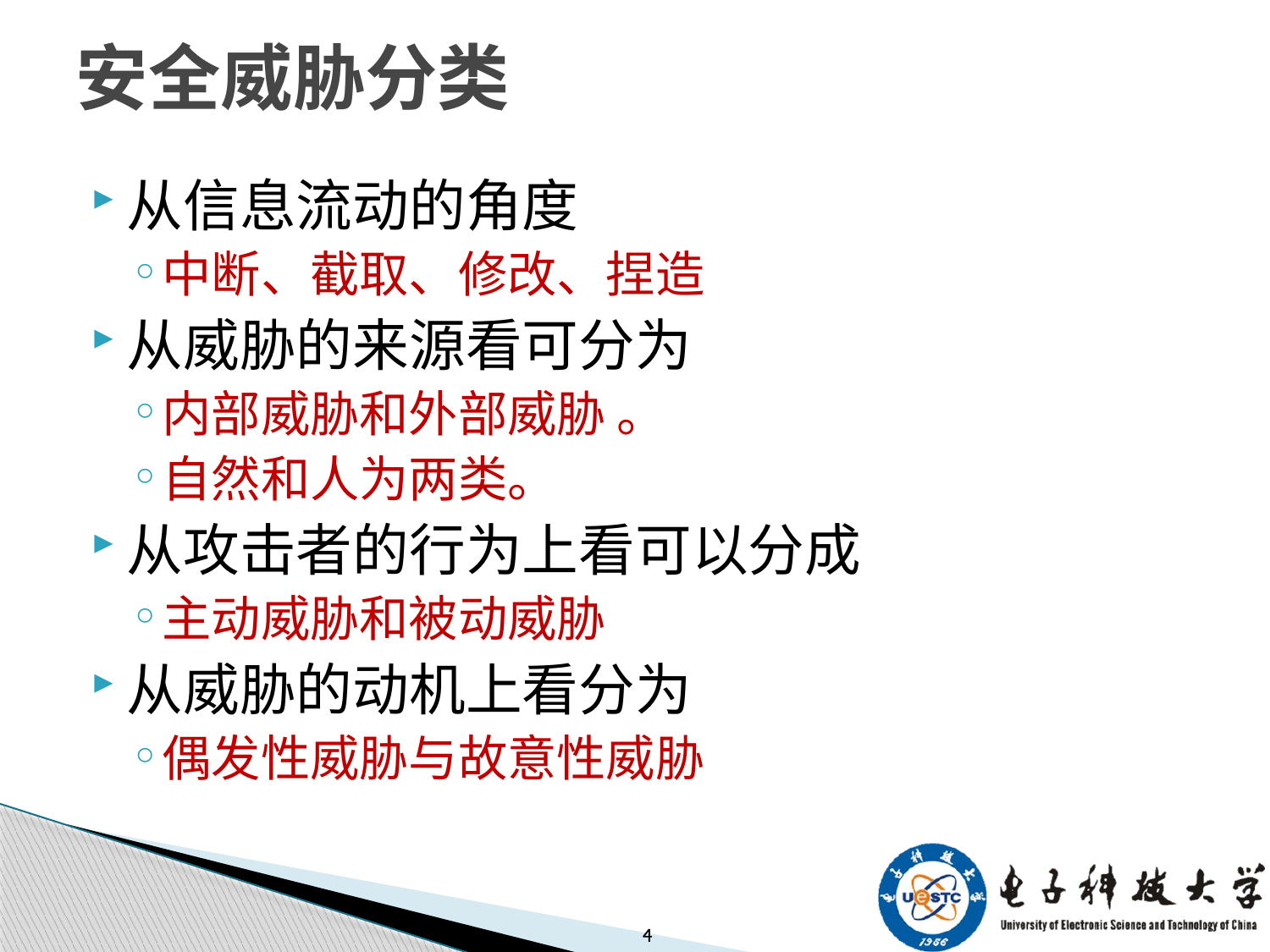

# 安全威胁分类
从信息流动的角度
中断、截取、修改、捏造
从威胁的来源看可分为
内部威胁和外部威胁 。
自然和人为两类。
从攻击者的行为上看可以分成
主动威胁和被动威胁
从威胁的动机上看分为
偶发性威胁与故意性威胁

4